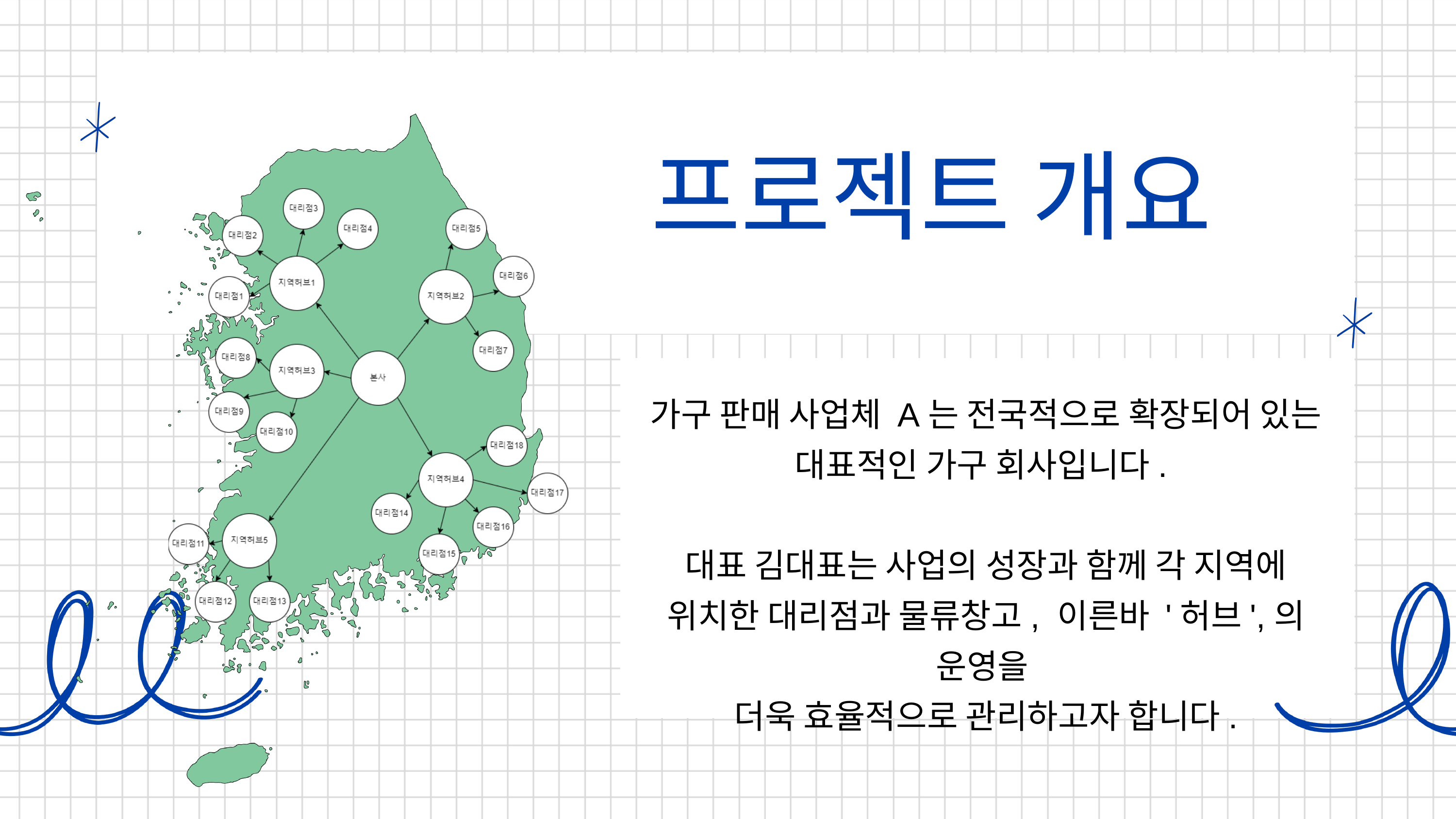

프로젝트 개요

가구 판매 사업체 A는 전국적으로 확장되어 있는 대표적인 가구 회사입니다.

대표 김대표는 사업의 성장과 함께 각 지역에 위치한 대리점과 물류창고, 이른바 '허브',의 운영을
더욱 효율적으로 관리하고자 합니다.